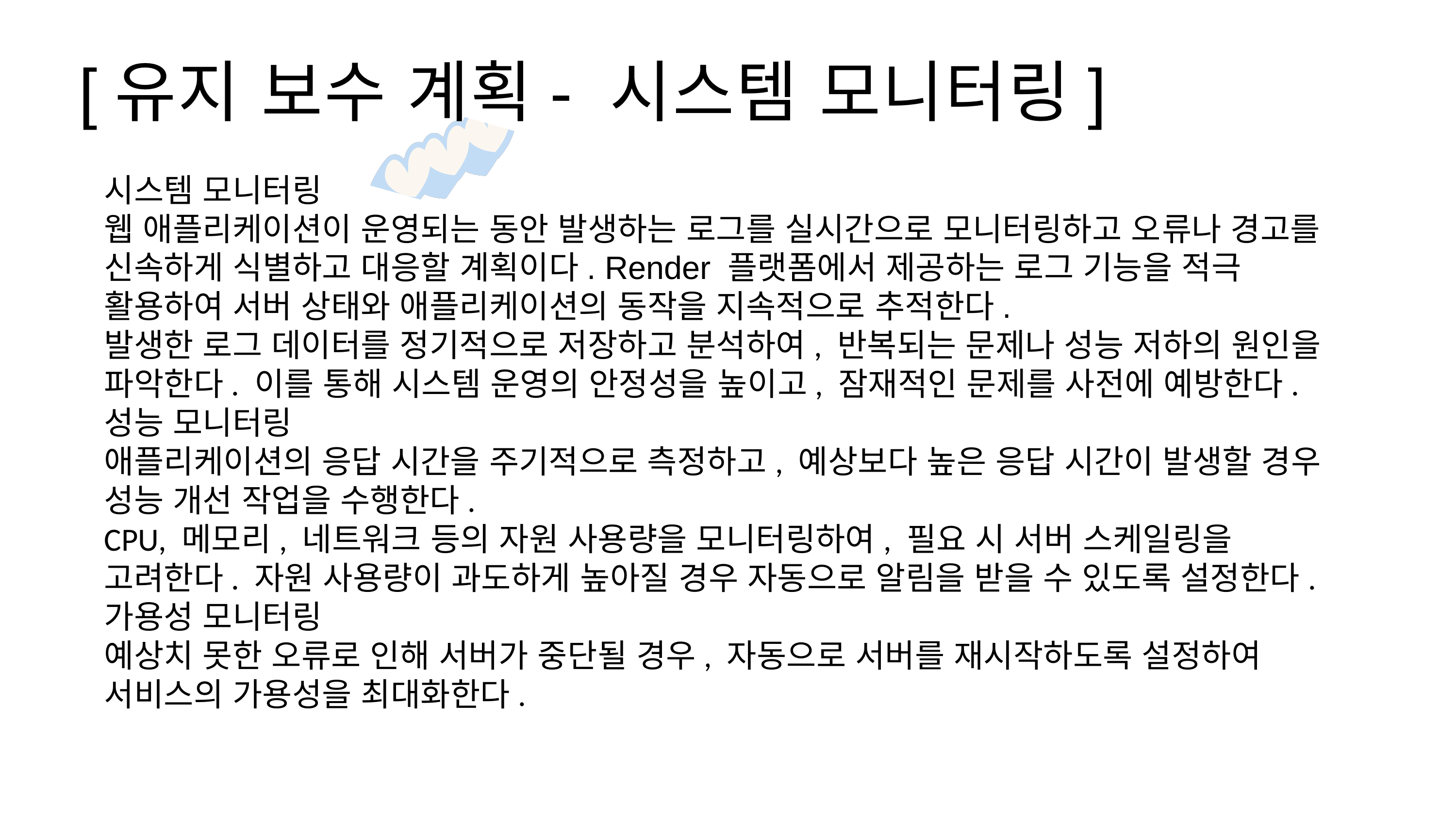

[유지 보수 계획- 시스템 모니터링]

시스템 모니터링
웹 애플리케이션이 운영되는 동안 발생하는 로그를 실시간으로 모니터링하고 오류나 경고를 신속하게 식별하고 대응할 계획이다. Render 플랫폼에서 제공하는 로그 기능을 적극 활용하여 서버 상태와 애플리케이션의 동작을 지속적으로 추적한다.
발생한 로그 데이터를 정기적으로 저장하고 분석하여, 반복되는 문제나 성능 저하의 원인을 파악한다. 이를 통해 시스템 운영의 안정성을 높이고, 잠재적인 문제를 사전에 예방한다.
성능 모니터링
애플리케이션의 응답 시간을 주기적으로 측정하고, 예상보다 높은 응답 시간이 발생할 경우 성능 개선 작업을 수행한다.
CPU, 메모리, 네트워크 등의 자원 사용량을 모니터링하여, 필요 시 서버 스케일링을 고려한다. 자원 사용량이 과도하게 높아질 경우 자동으로 알림을 받을 수 있도록 설정한다.
가용성 모니터링
예상치 못한 오류로 인해 서버가 중단될 경우, 자동으로 서버를 재시작하도록 설정하여 서비스의 가용성을 최대화한다.